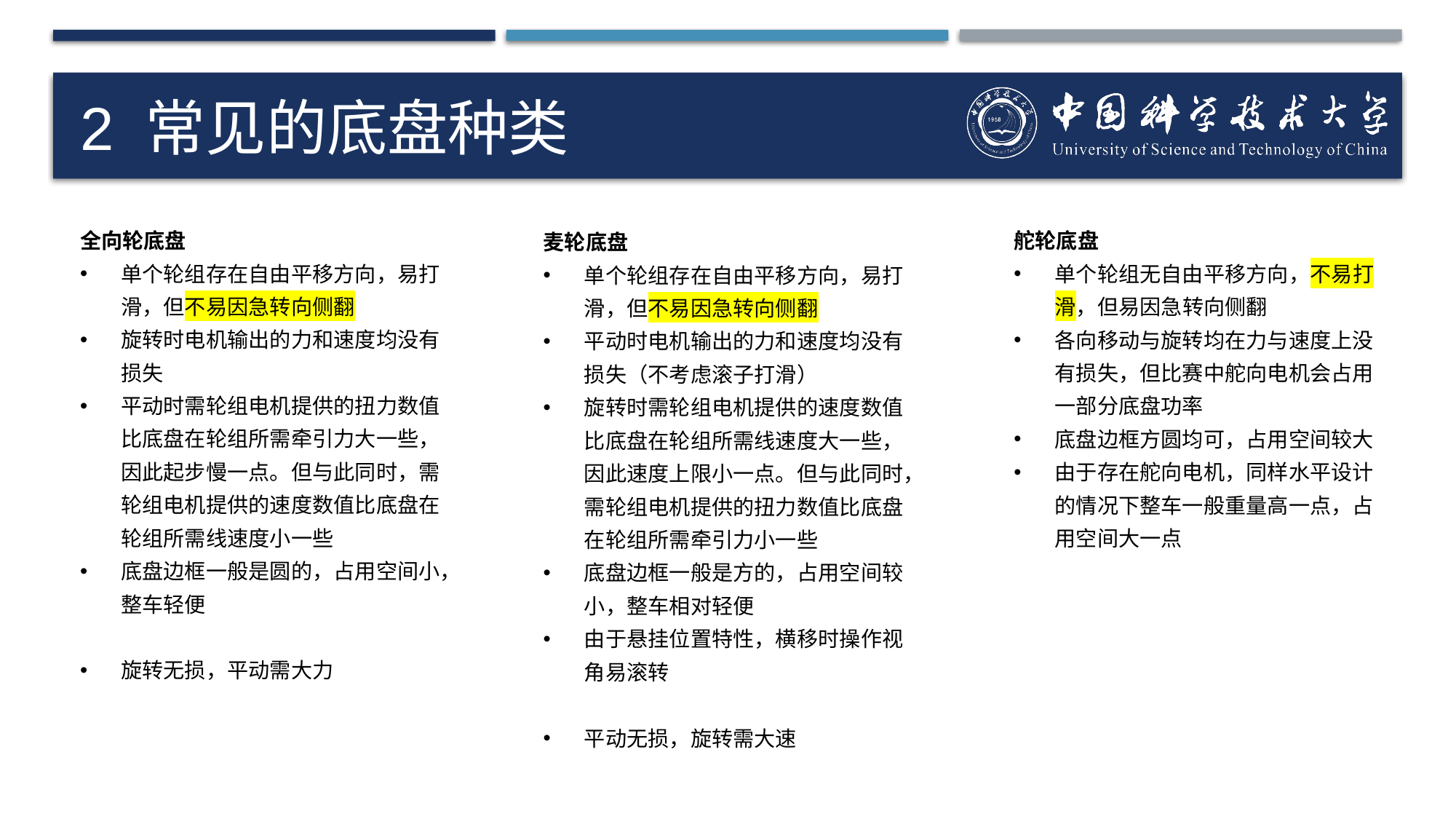

# 2 常见的底盘种类
全向轮底盘
单个轮组存在自由平移方向，易打滑，但不易因急转向侧翻
旋转时电机输出的力和速度均没有损失
平动时需轮组电机提供的扭力数值比底盘在轮组所需牵引力大一些，因此起步慢一点。但与此同时，需轮组电机提供的速度数值比底盘在轮组所需线速度小一些
底盘边框一般是圆的，占用空间小，整车轻便

旋转无损，平动需大力
舵轮底盘
单个轮组无自由平移方向，不易打滑，但易因急转向侧翻
各向移动与旋转均在力与速度上没有损失，但比赛中舵向电机会占用一部分底盘功率
底盘边框方圆均可，占用空间较大
由于存在舵向电机，同样水平设计的情况下整车一般重量高一点，占用空间大一点
麦轮底盘
单个轮组存在自由平移方向，易打滑，但不易因急转向侧翻
平动时电机输出的力和速度均没有损失（不考虑滚子打滑）
旋转时需轮组电机提供的速度数值比底盘在轮组所需线速度大一些，因此速度上限小一点。但与此同时，需轮组电机提供的扭力数值比底盘在轮组所需牵引力小一些
底盘边框一般是方的，占用空间较小，整车相对轻便
由于悬挂位置特性，横移时操作视角易滚转

平动无损，旋转需大速